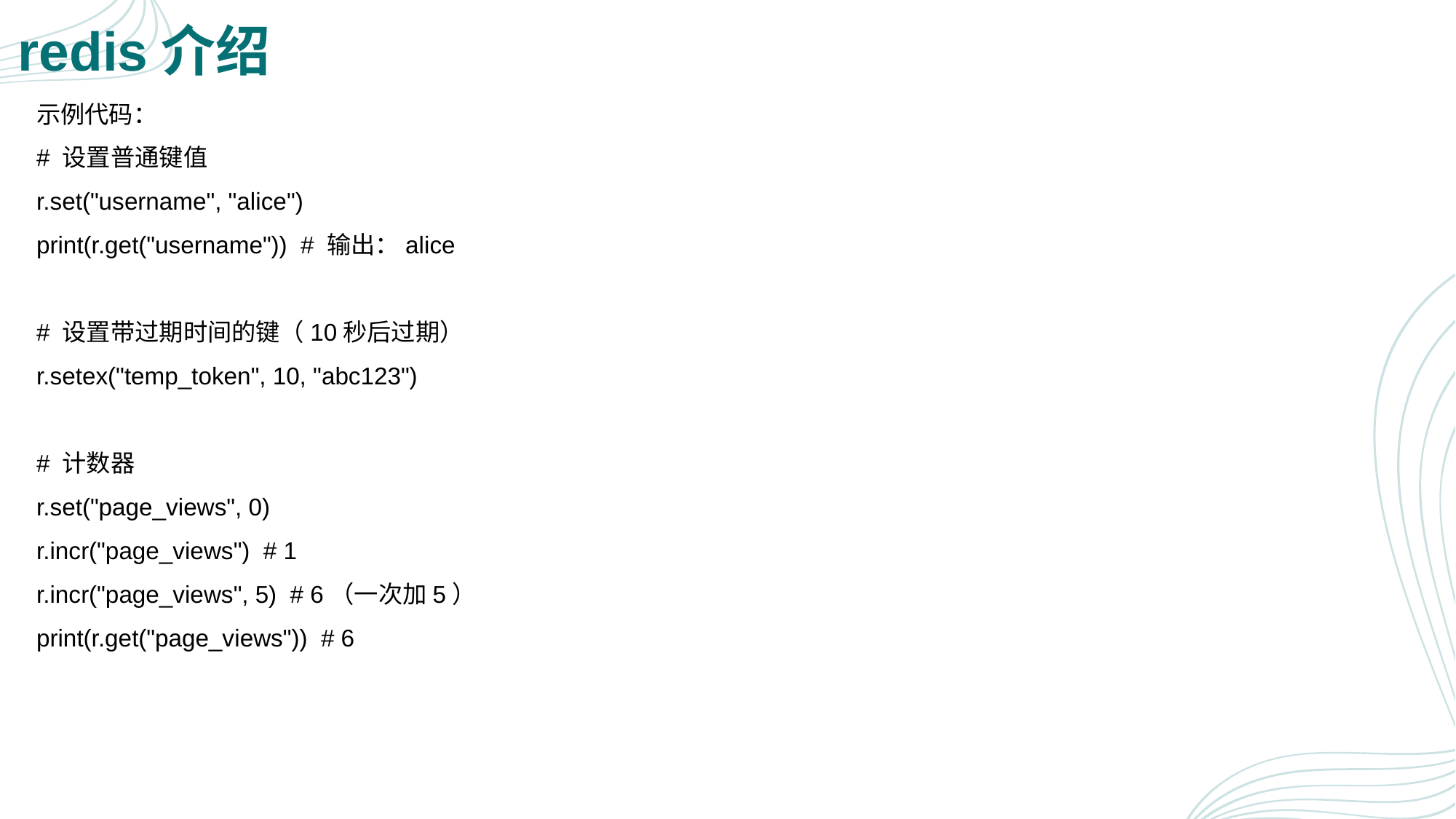

# redis介绍
示例代码：
# 设置普通键值
r.set("username", "alice")
print(r.get("username"))  # 输出：alice

# 设置带过期时间的键（10秒后过期）
r.setex("temp_token", 10, "abc123")

# 计数器
r.set("page_views", 0)
r.incr("page_views")  # 1
r.incr("page_views", 5)  # 6（一次加5）
print(r.get("page_views"))  # 6